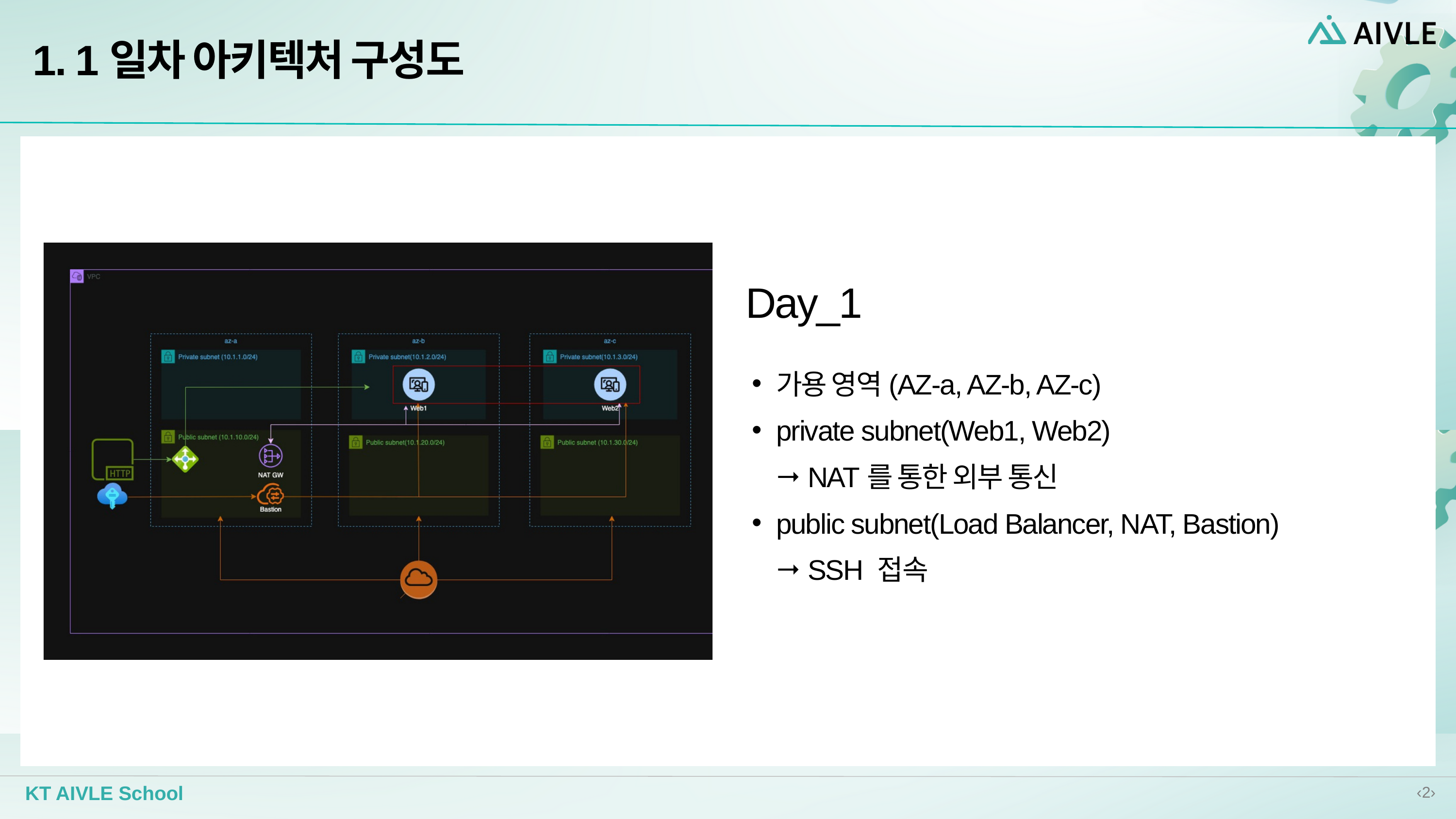

1. 1일차 아키텍처 구성도

Day_1
가용 영역(AZ-a, AZ-b, AZ-c)
private subnet(Web1, Web2)
       ⭢ NAT를 통한 외부 통신
public subnet(Load Balancer, NAT, Bastion)
       ⭢ SSH 접속

‹2›

KT AIVLE School